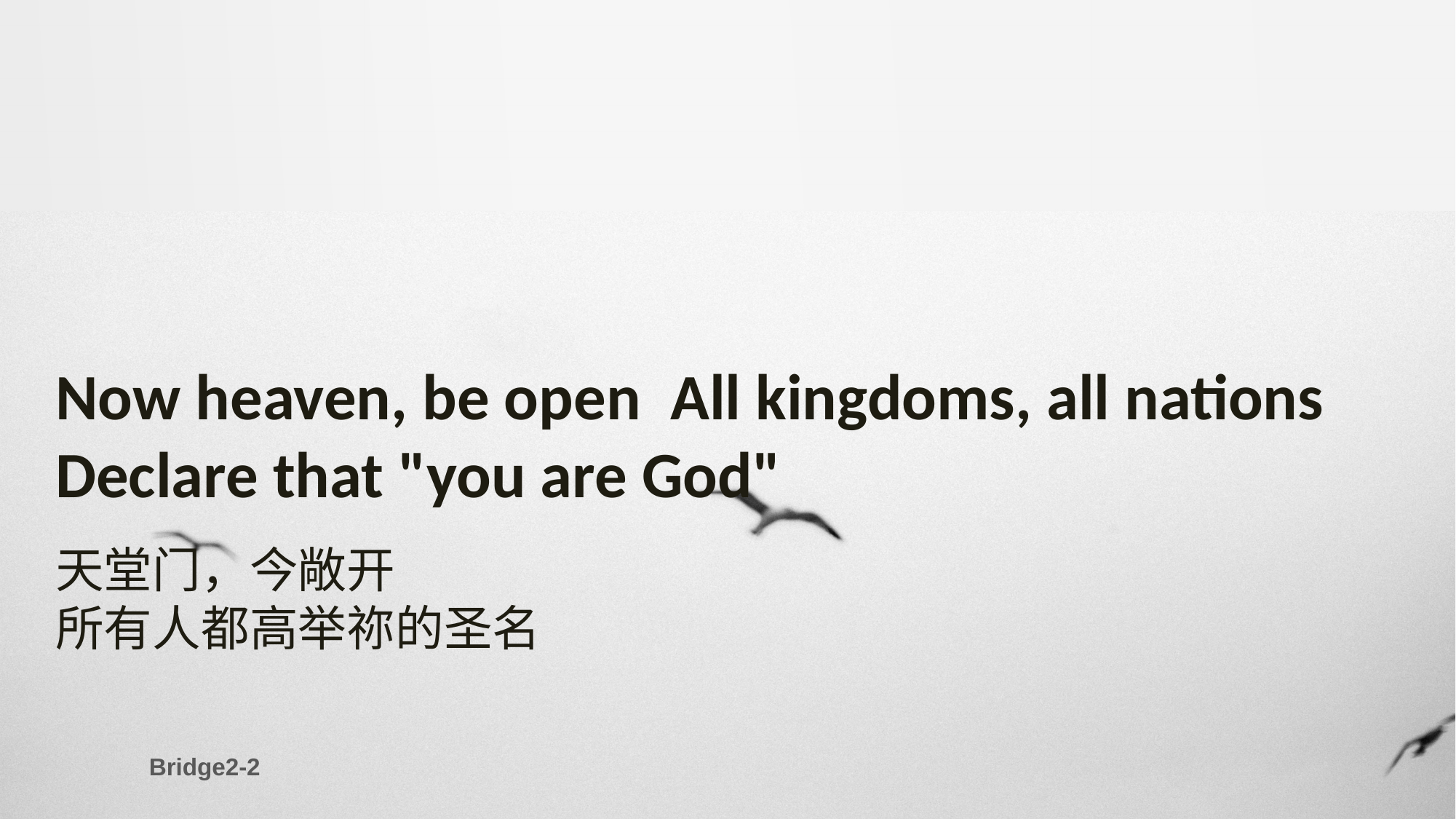

Now heaven, be open  All kingdoms, all nations
Declare that "you are God"

天堂门，今敞开
所有人都高举祢的圣名
Bridge2-2